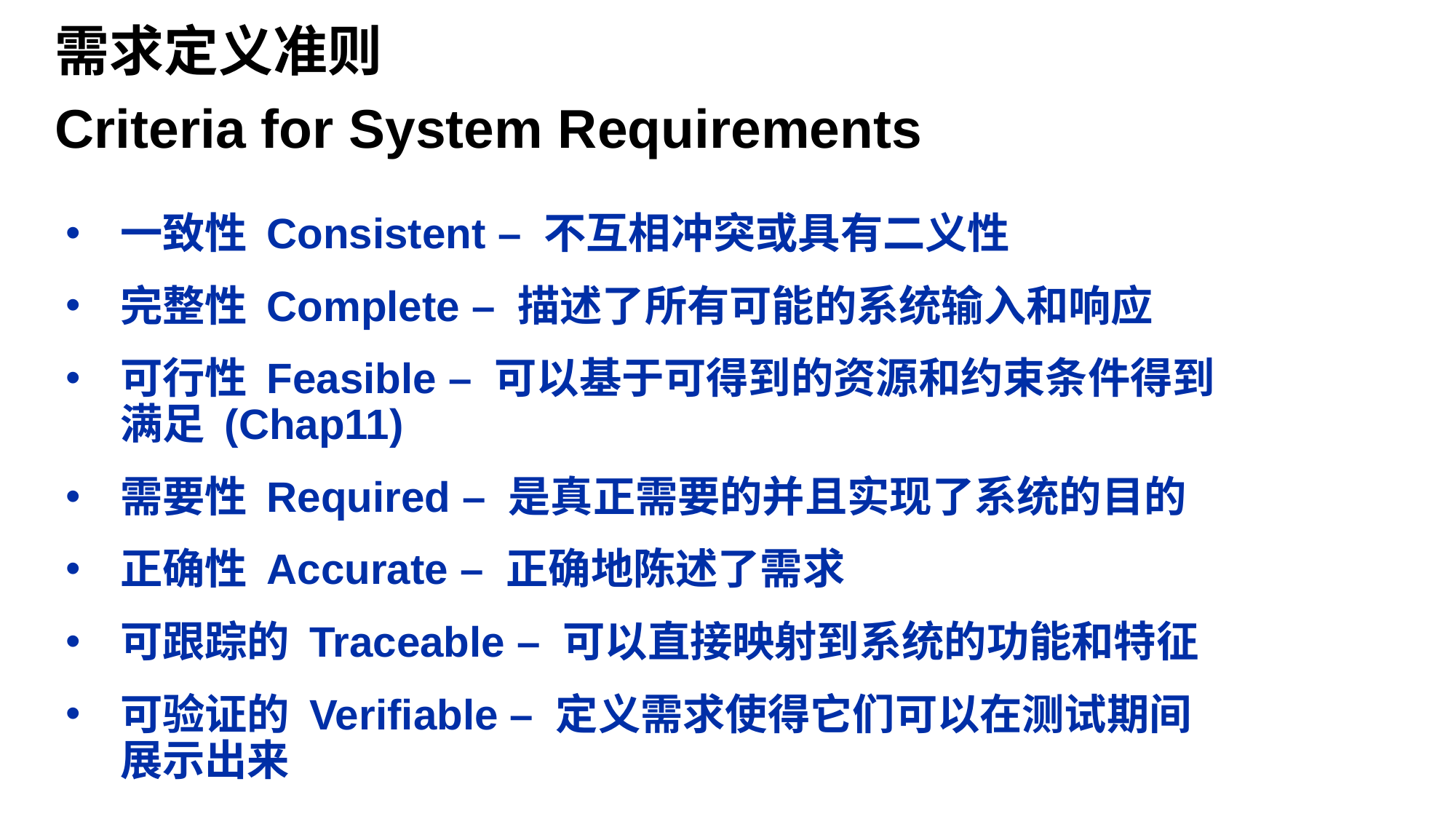

需求定义准则
Criteria for System Requirements
一致性 Consistent – 不互相冲突或具有二义性
完整性 Complete – 描述了所有可能的系统输入和响应
可行性 Feasible – 可以基于可得到的资源和约束条件得到满足 (Chap11)
需要性 Required – 是真正需要的并且实现了系统的目的
正确性 Accurate – 正确地陈述了需求
可跟踪的 Traceable – 可以直接映射到系统的功能和特征
可验证的 Verifiable – 定义需求使得它们可以在测试期间展示出来